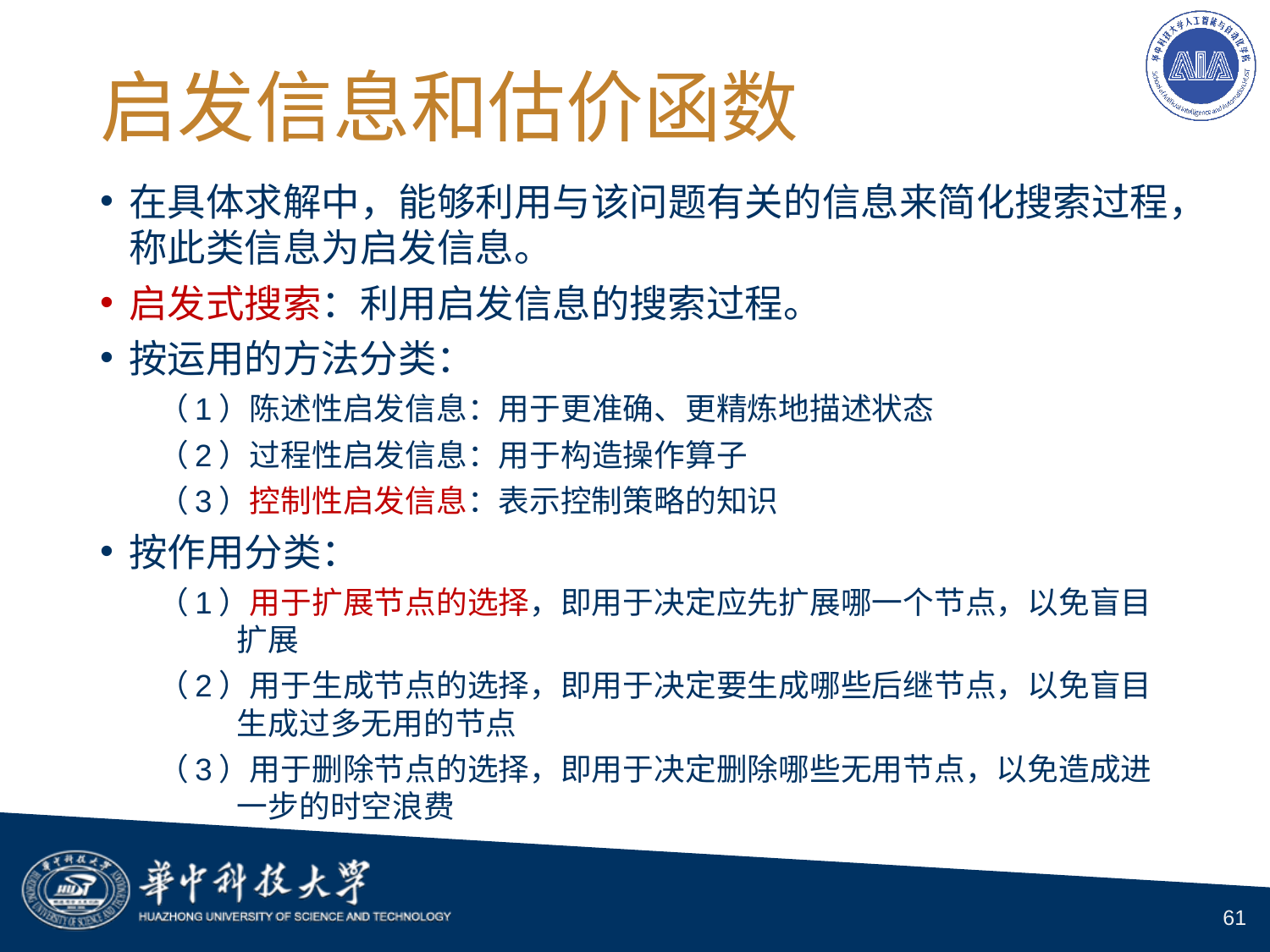

# 启发信息和估价函数
在具体求解中，能够利用与该问题有关的信息来简化搜索过程，称此类信息为启发信息。
启发式搜索：利用启发信息的搜索过程。
按运用的方法分类：
（1）陈述性启发信息：用于更准确、更精炼地描述状态
（2）过程性启发信息：用于构造操作算子
（3）控制性启发信息：表示控制策略的知识
按作用分类：
（1）用于扩展节点的选择，即用于决定应先扩展哪一个节点，以免盲目扩展
（2）用于生成节点的选择，即用于决定要生成哪些后继节点，以免盲目生成过多无用的节点
（3）用于删除节点的选择，即用于决定删除哪些无用节点，以免造成进一步的时空浪费

61